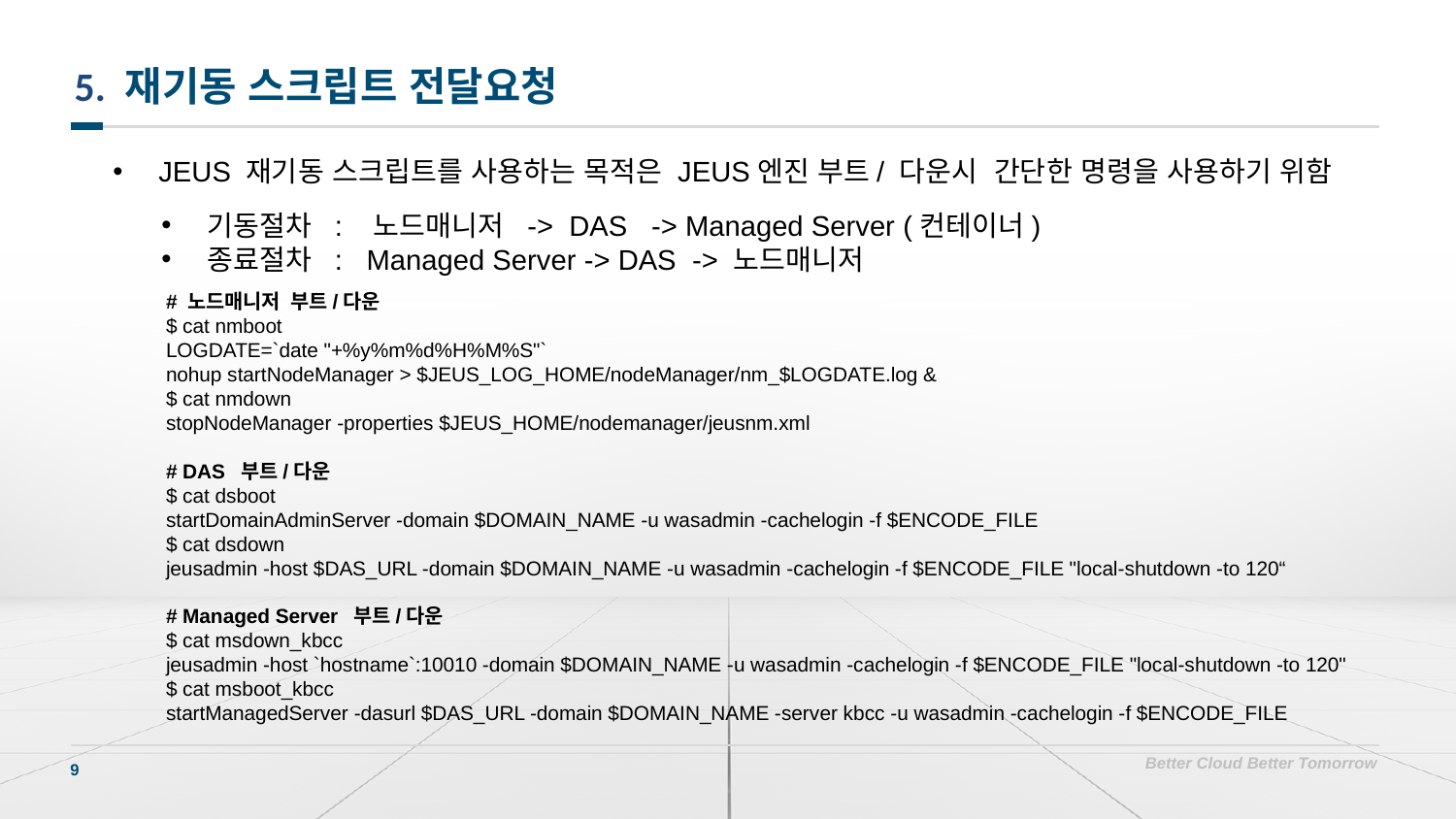

# 5. 재기동 스크립트 전달요청
JEUS 재기동 스크립트를 사용하는 목적은 JEUS엔진 부트/ 다운시  간단한 명령을 사용하기 위함
기동절차  :   노드매니저  ->  DAS   -> Managed Server (컨테이너)
종료절차  :   Managed Server -> DAS  -> 노드매니저
# 노드매니저  부트/다운
$ cat nmboot
LOGDATE=`date "+%y%m%d%H%M%S"`
nohup startNodeManager > $JEUS_LOG_HOME/nodeManager/nm_$LOGDATE.log &
$ cat nmdown
stopNodeManager -properties $JEUS_HOME/nodemanager/jeusnm.xml

# DAS  부트/다운
$ cat dsboot
startDomainAdminServer -domain $DOMAIN_NAME -u wasadmin -cachelogin -f $ENCODE_FILE
$ cat dsdown
jeusadmin -host $DAS_URL -domain $DOMAIN_NAME -u wasadmin -cachelogin -f $ENCODE_FILE "local-shutdown -to 120“

# Managed Server  부트/다운
$ cat msdown_kbcc
jeusadmin -host `hostname`:10010 -domain $DOMAIN_NAME -u wasadmin -cachelogin -f $ENCODE_FILE "local-shutdown -to 120"
$ cat msboot_kbcc
startManagedServer -dasurl $DAS_URL -domain $DOMAIN_NAME -server kbcc -u wasadmin -cachelogin -f $ENCODE_FILE